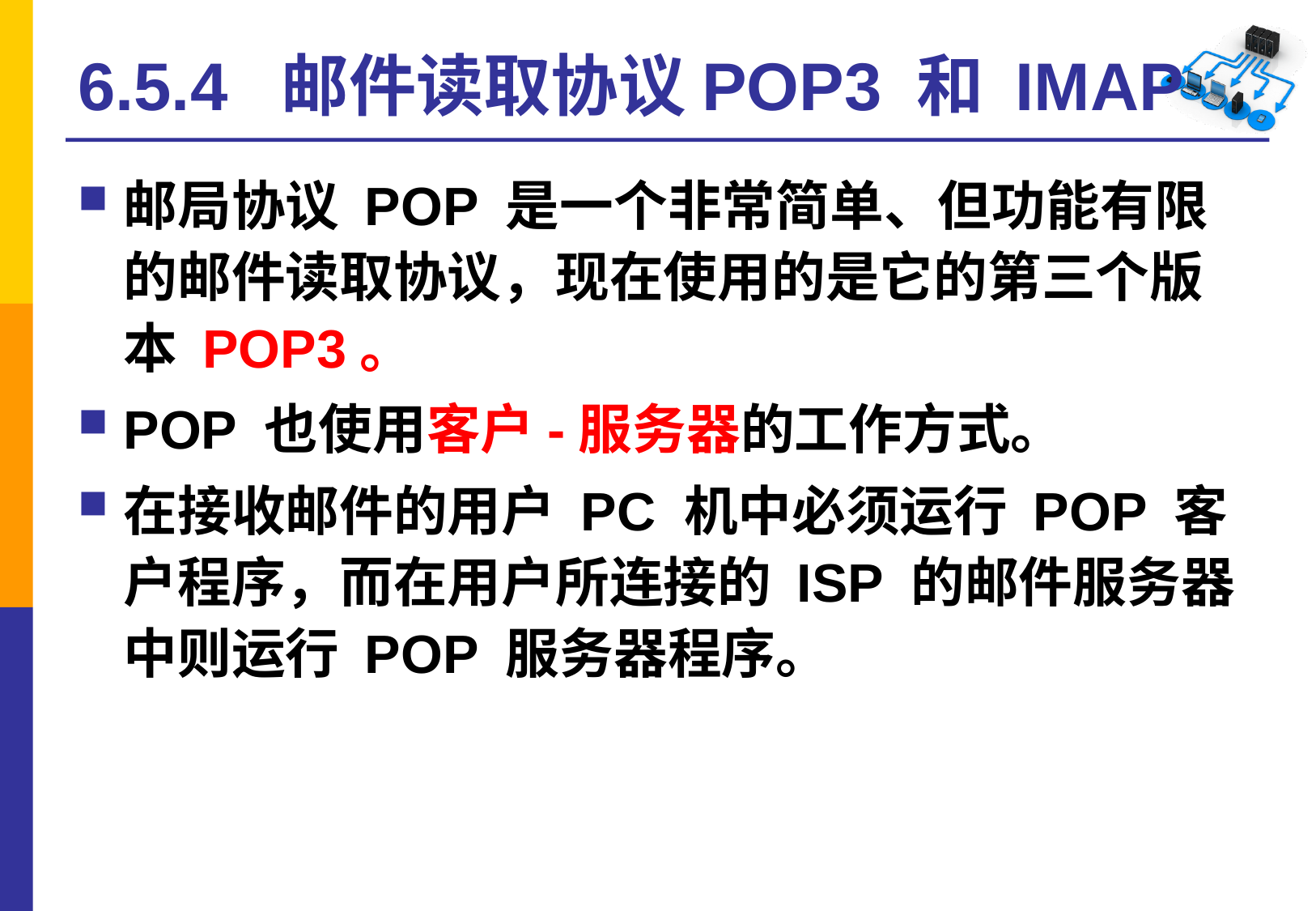

# 6.5.4  邮件读取协议POP3 和 IMAP
邮局协议 POP 是一个非常简单、但功能有限的邮件读取协议，现在使用的是它的第三个版本 POP3。
POP 也使用客户-服务器的工作方式。
在接收邮件的用户 PC 机中必须运行 POP 客户程序，而在用户所连接的 ISP 的邮件服务器中则运行 POP 服务器程序。